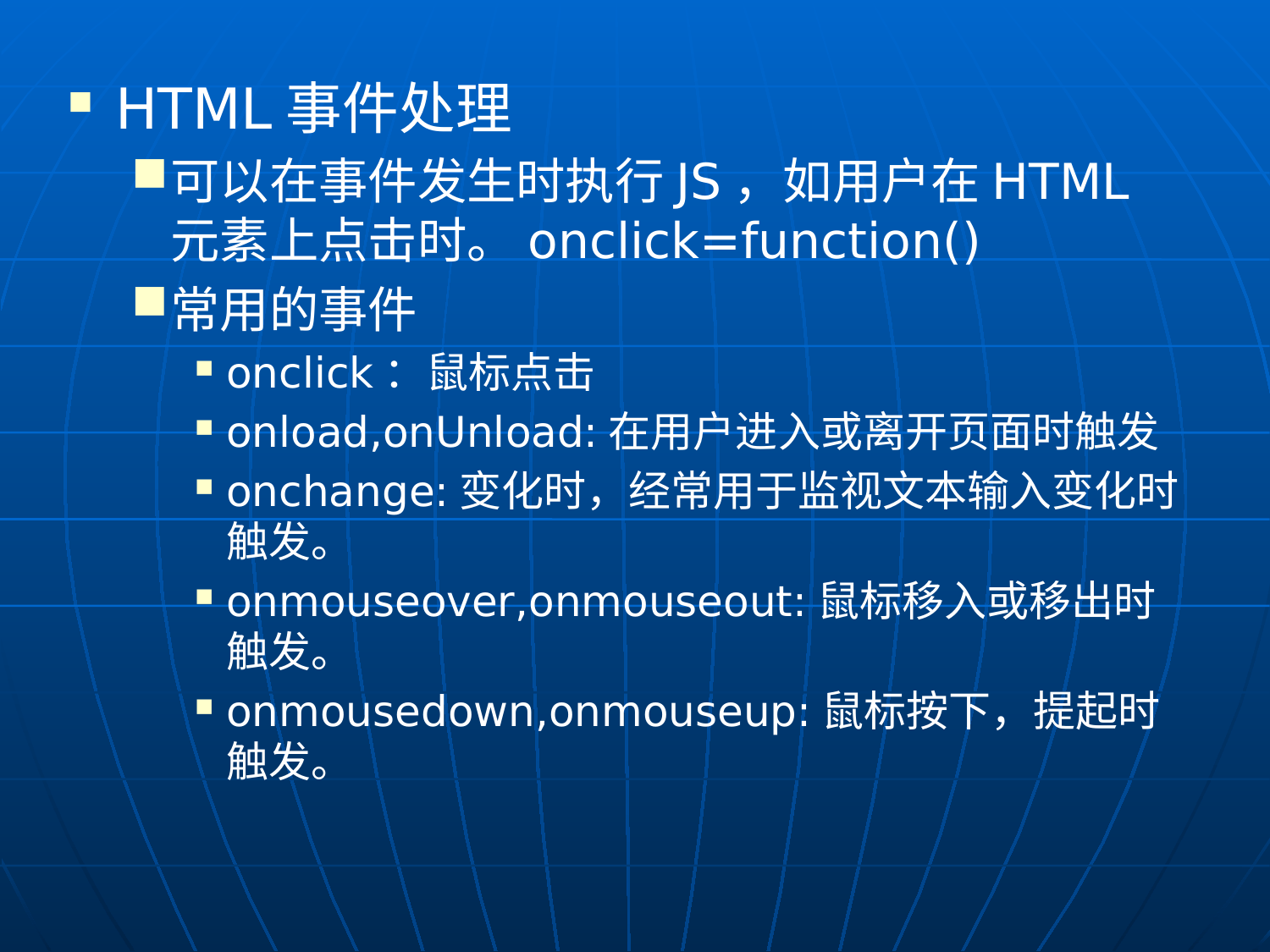

HTML事件处理
可以在事件发生时执行JS，如用户在HTML元素上点击时。onclick=function()
常用的事件
onclick：鼠标点击
onload,onUnload:在用户进入或离开页面时触发
onchange:变化时，经常用于监视文本输入变化时触发。
onmouseover,onmouseout:鼠标移入或移出时触发。
onmousedown,onmouseup:鼠标按下，提起时触发。